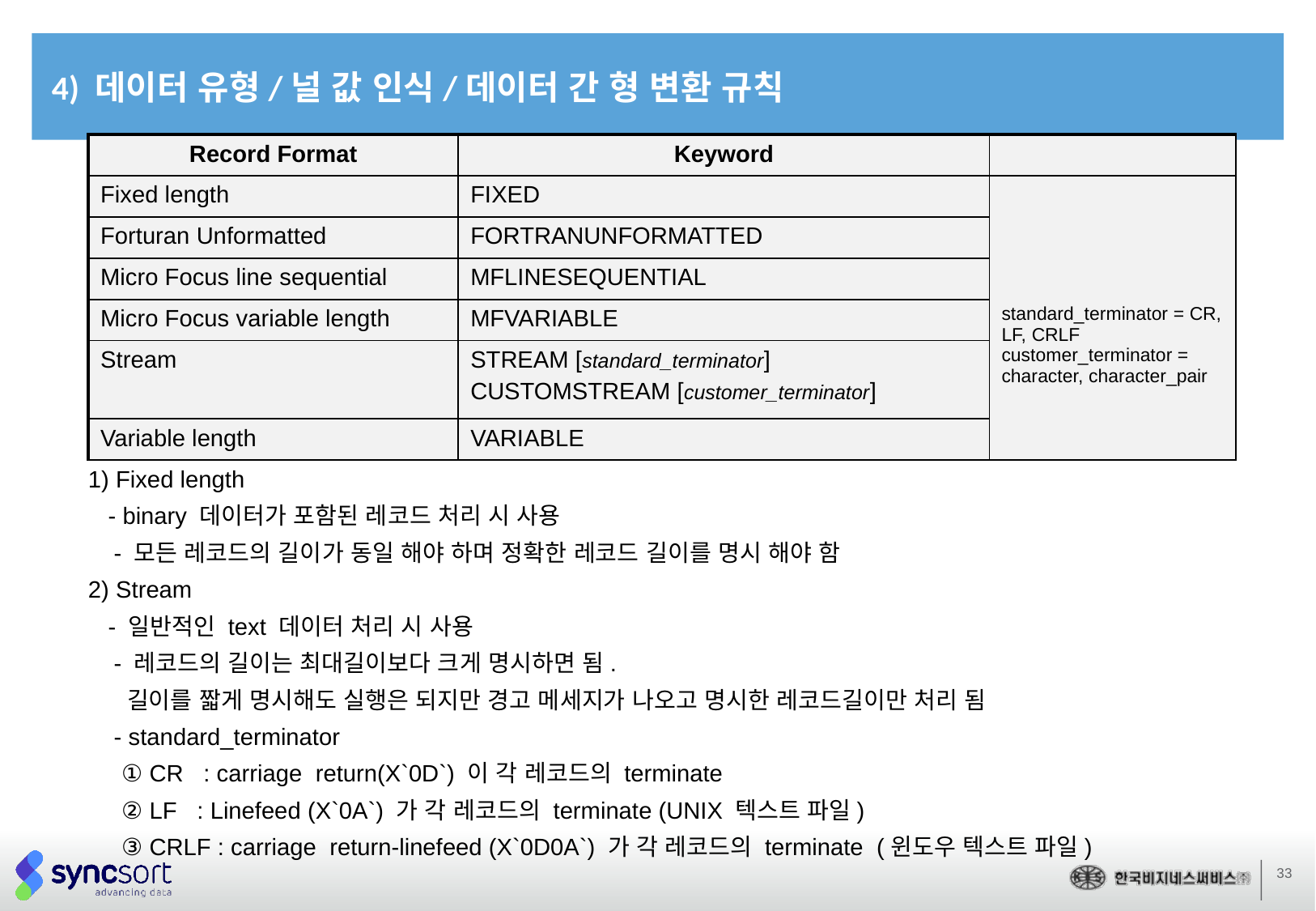

4) 데이터 유형/널 값 인식/데이터 간 형 변환 규칙
| Record Format | Keyword |  |
| --- | --- | --- |
| Fixed length | FIXED | standard\_terminator = CR, LF, CRLF customer\_terminator = character, character\_pair |
| Forturan Unformatted | FORTRANUNFORMATTED |  |
| Micro Focus line sequential | MFLINESEQUENTIAL |  |
| Micro Focus variable length | MFVARIABLE |  |
| Stream | STREAM [standard\_terminator] CUSTOMSTREAM [customer\_terminator] |  |
| Variable length | VARIABLE |  |
1) Fixed length
   - binary 데이터가 포함된 레코드 처리 시 사용
   - 모든 레코드의 길이가 동일 해야 하며 정확한 레코드 길이를 명시 해야 함
2) Stream
   - 일반적인 text 데이터 처리 시 사용
   - 레코드의 길이는 최대길이보다 크게 명시하면 됨.
     길이를 짧게 명시해도 실행은 되지만 경고 메세지가 나오고 명시한 레코드길이만 처리 됨
   - standard_terminator
     ① CR   : carriage  return(X`0D`) 이 각 레코드의 terminate
     ② LF   : Linefeed (X`0A`) 가 각 레코드의 terminate (UNIX 텍스트 파일)
     ③ CRLF : carriage  return-linefeed (X`0D0A`) 가 각 레코드의 terminate  (윈도우 텍스트 파일)